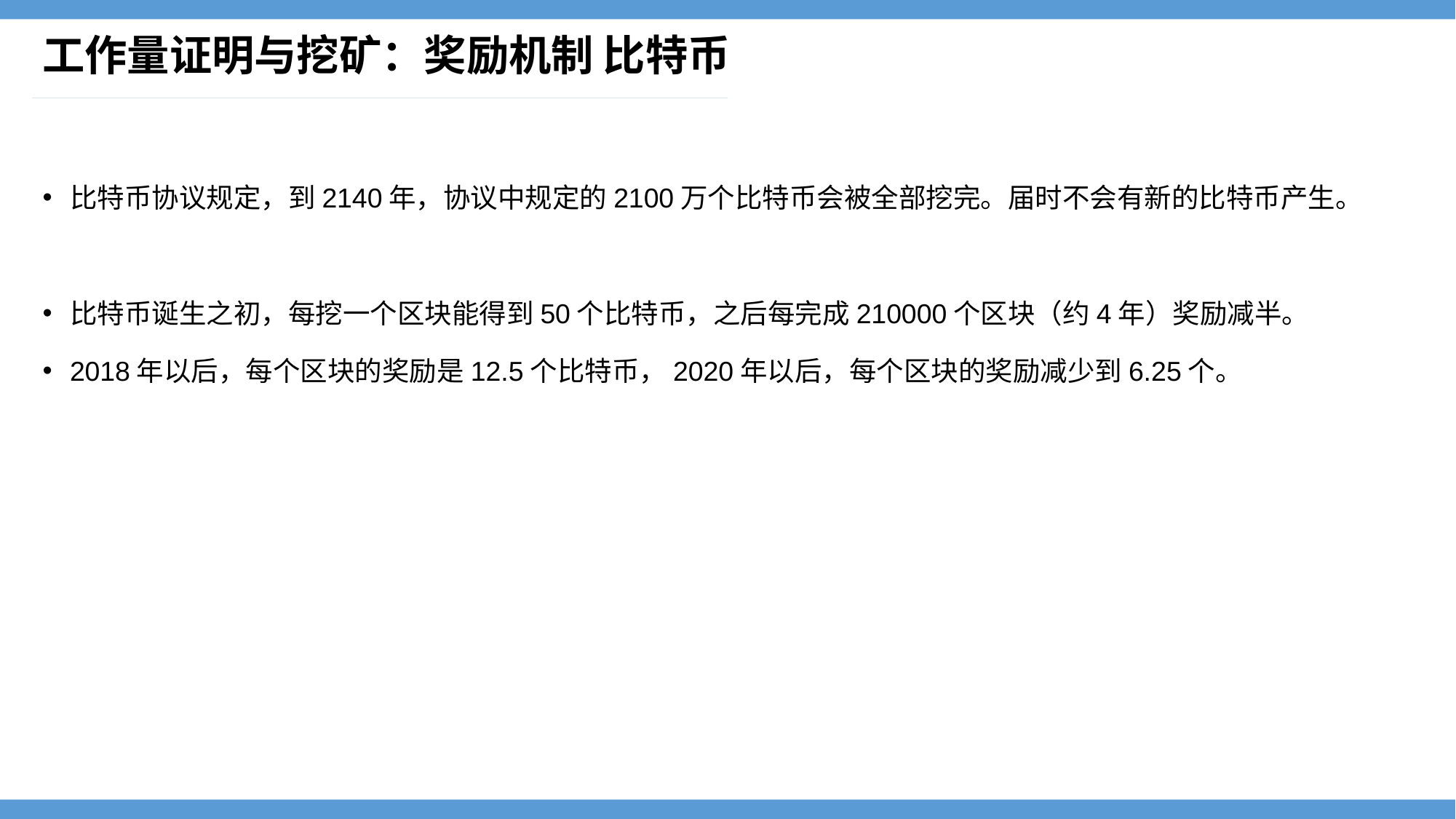

# 工作量证明与挖矿：奖励机制 比特币

比特币协议规定，到2140年，协议中规定的2100万个比特币会被全部挖完。届时不会有新的比特币产生。

比特币诞生之初，每挖一个区块能得到50个比特币，之后每完成210000个区块（约4年）奖励减半。
2018年以后，每个区块的奖励是12.5个比特币，2020年以后，每个区块的奖励减少到6.25个。